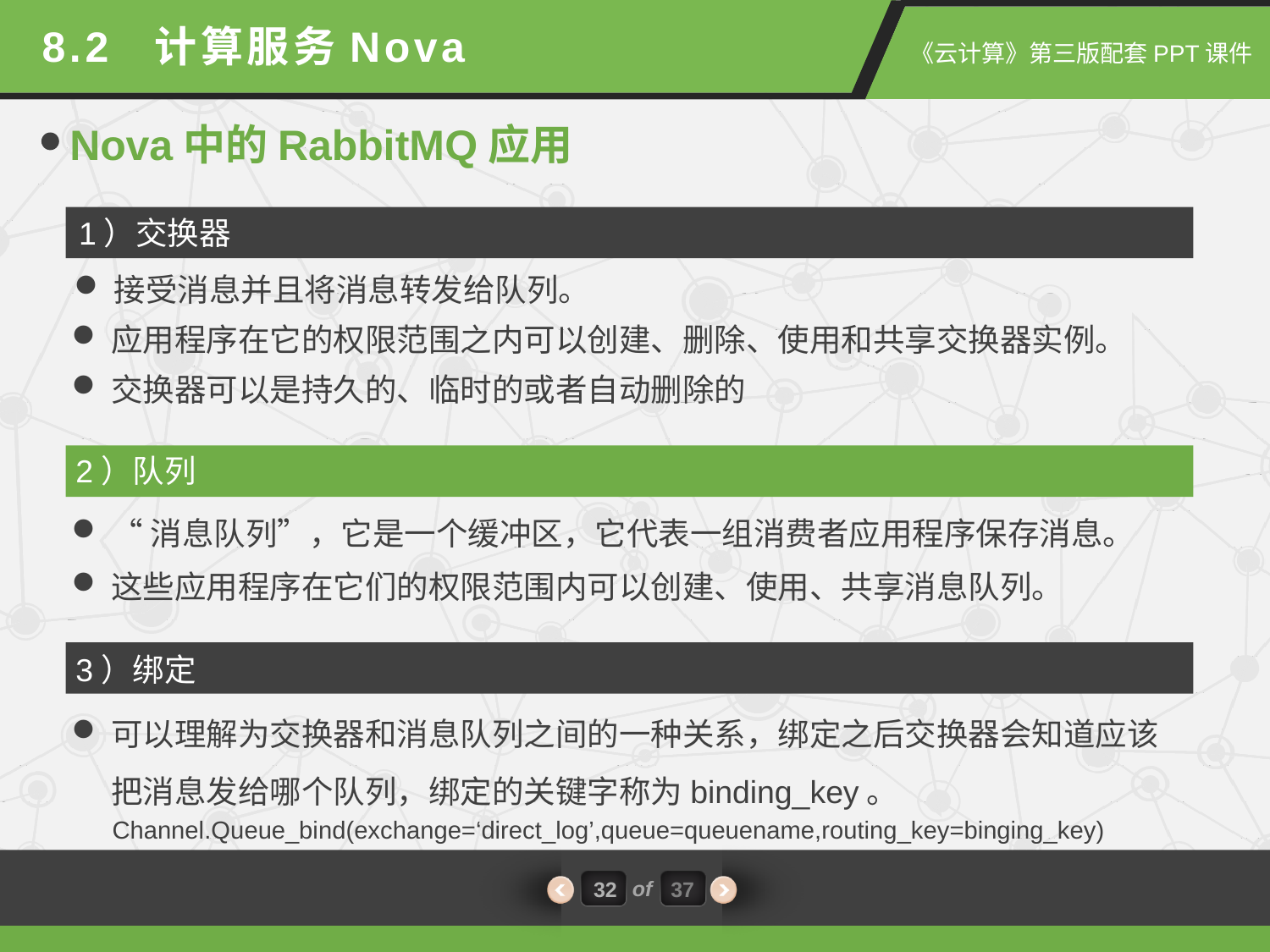

8.2  计算服务Nova
Nova中的RabbitMQ应用

1）交换器
接受消息并且将消息转发给队列。
应用程序在它的权限范围之内可以创建、删除、使用和共享交换器实例。
交换器可以是持久的、临时的或者自动删除的
2）队列

“消息队列”，它是一个缓冲区，它代表一组消费者应用程序保存消息。
这些应用程序在它们的权限范围内可以创建、使用、共享消息队列。

3）绑定
可以理解为交换器和消息队列之间的一种关系，绑定之后交换器会知道应该把消息发给哪个队列，绑定的关键字称为binding_key。
Channel.Queue_bind(exchange=‘direct_log’,queue=queuename,routing_key=binging_key)
32